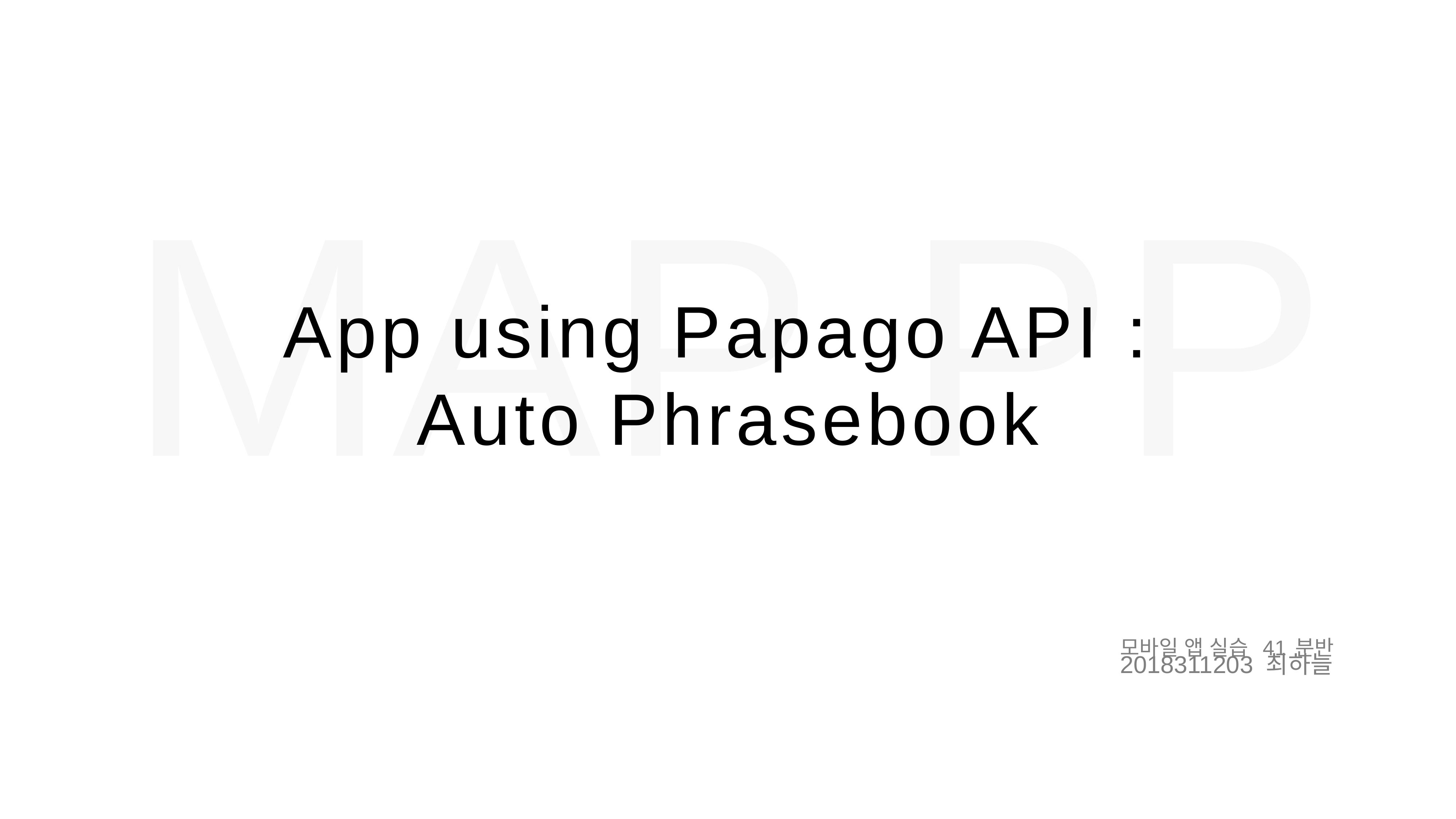

MAP PP
App using Papago API :
Auto Phrasebook
모바일 앱 실습 41분반
2018311203 최하늘